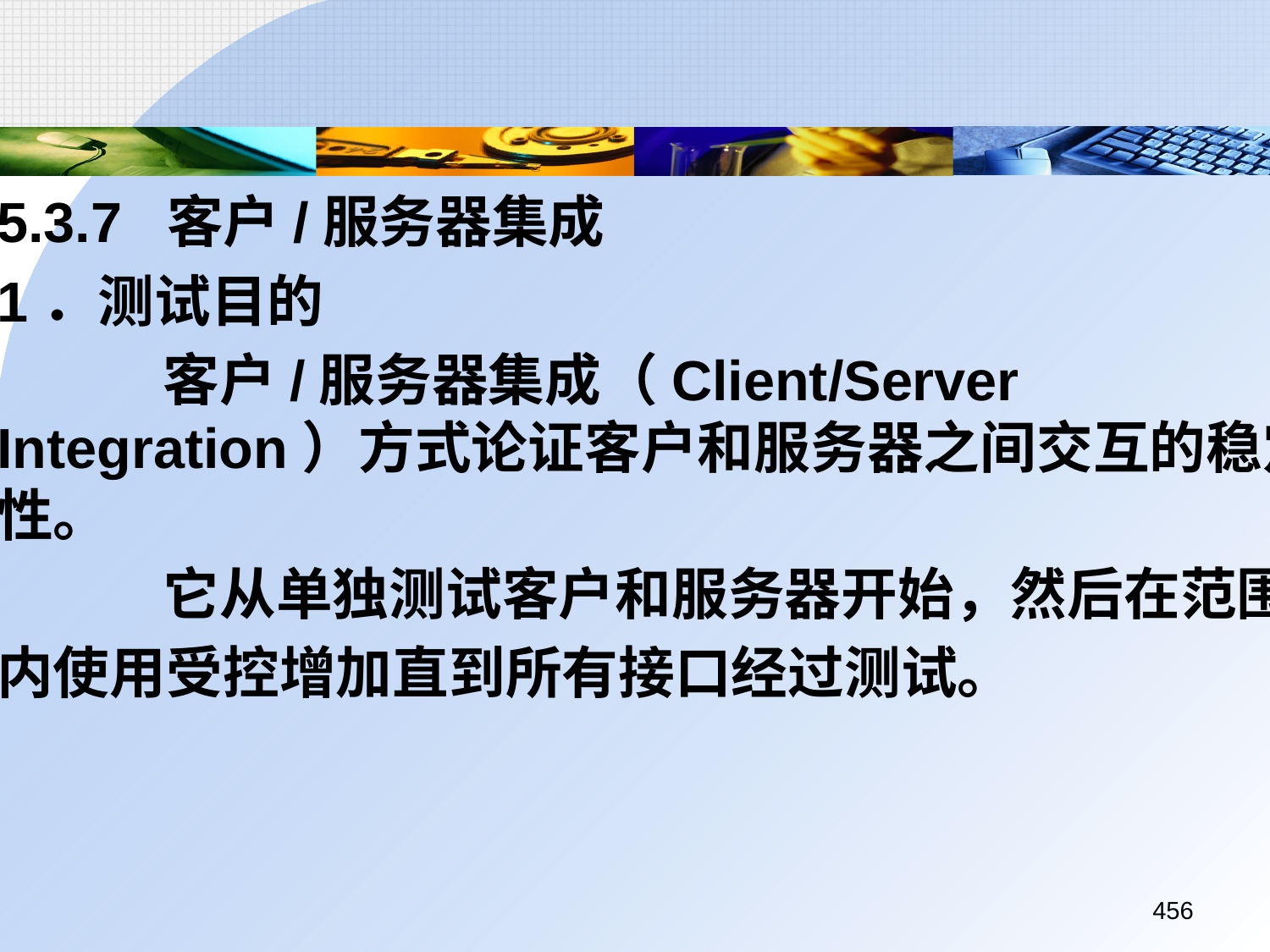

5.3.7  客户/服务器集成
	1．测试目的
		  客户/服务器集成（Client/Server  Integration）方式论证客户和服务器之间交互的稳定性。
		  它从单独测试客户和服务器开始，然后在范围
	内使用受控增加直到所有接口经过测试。
456